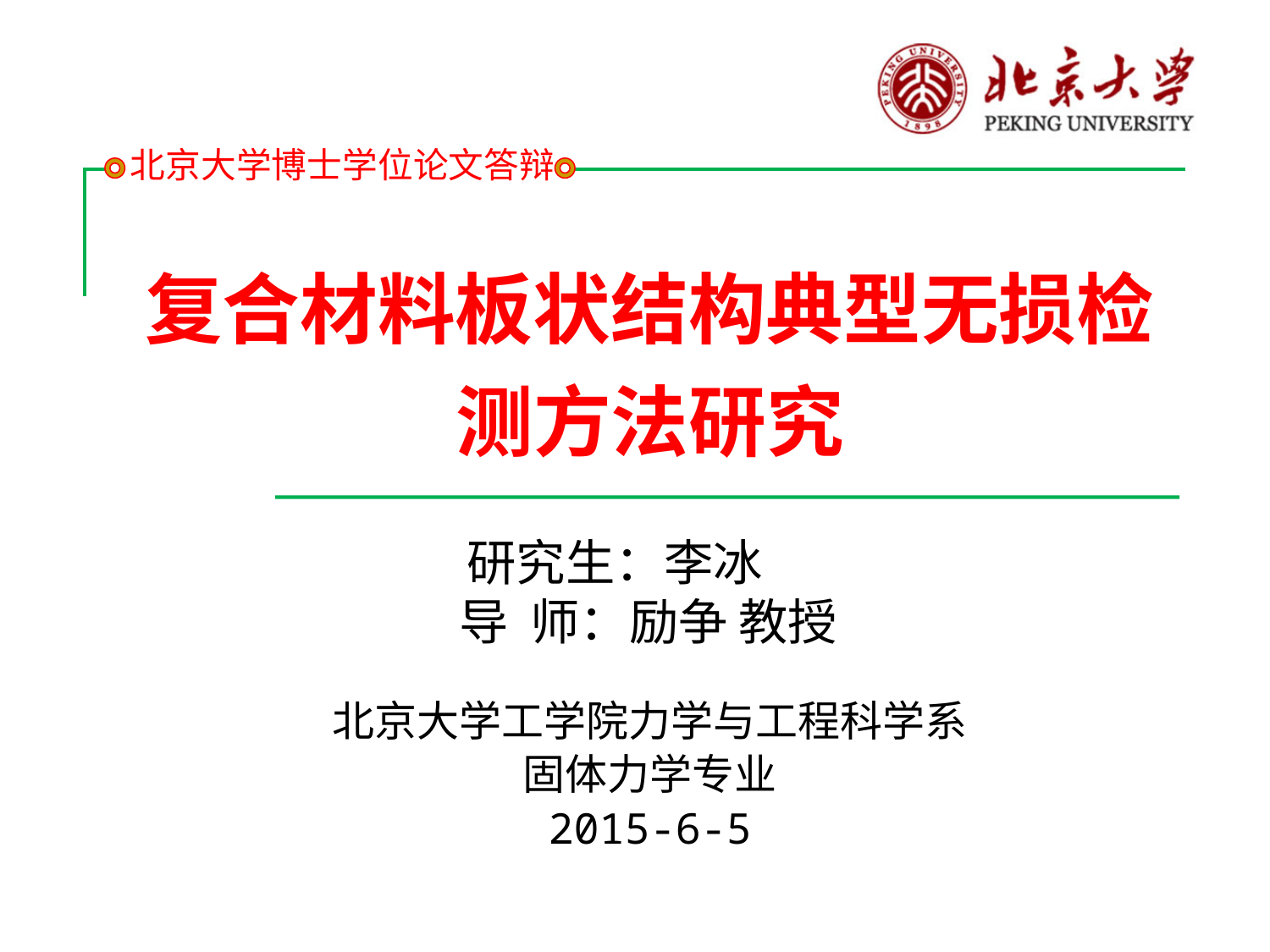

北京大学博士学位论文答辩

# 复合材料板状结构典型无损检测方法研究
研究生：李冰
     导  师：励争 教授
北京大学工学院力学与工程科学系
固体力学专业
2015-6-5